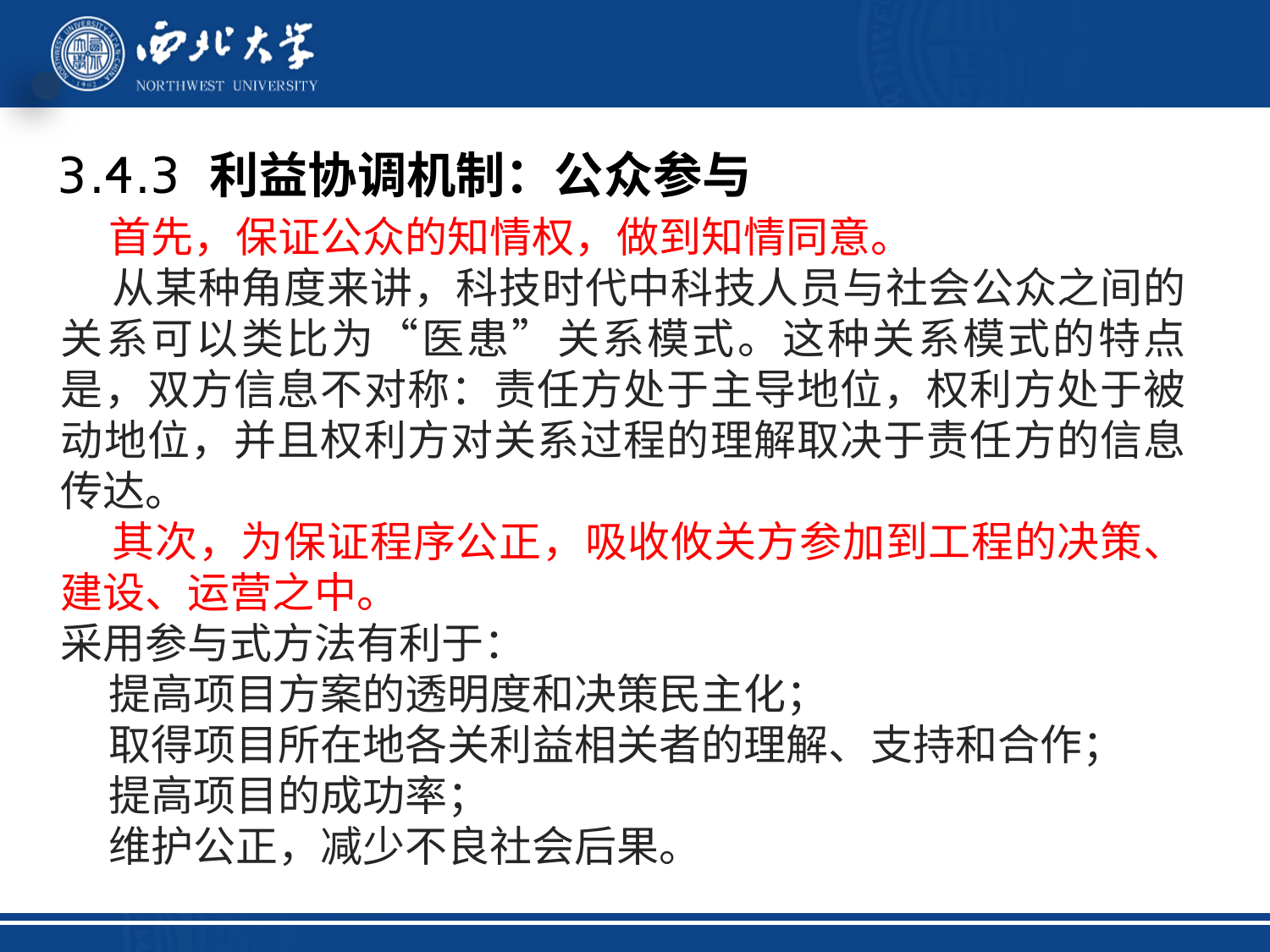

3.4.3 利益协调机制：公众参与
    首先，保证公众的知情权，做到知情同意。
    从某种角度来讲，科技时代中科技人员与社会公众之间的关系可以类比为“医患”关系模式。这种关系模式的特点是，双方信息不对称：责任方处于主导地位，权利方处于被动地位，并且权利方对关系过程的理解取决于责任方的信息传达。
    其次，为保证程序公正，吸收攸关方参加到工程的决策、建设、运营之中。
采用参与式方法有利于：
    提高项目方案的透明度和决策民主化；
    取得项目所在地各关利益相关者的理解、支持和合作；
    提高项目的成功率；
    维护公正，减少不良社会后果。